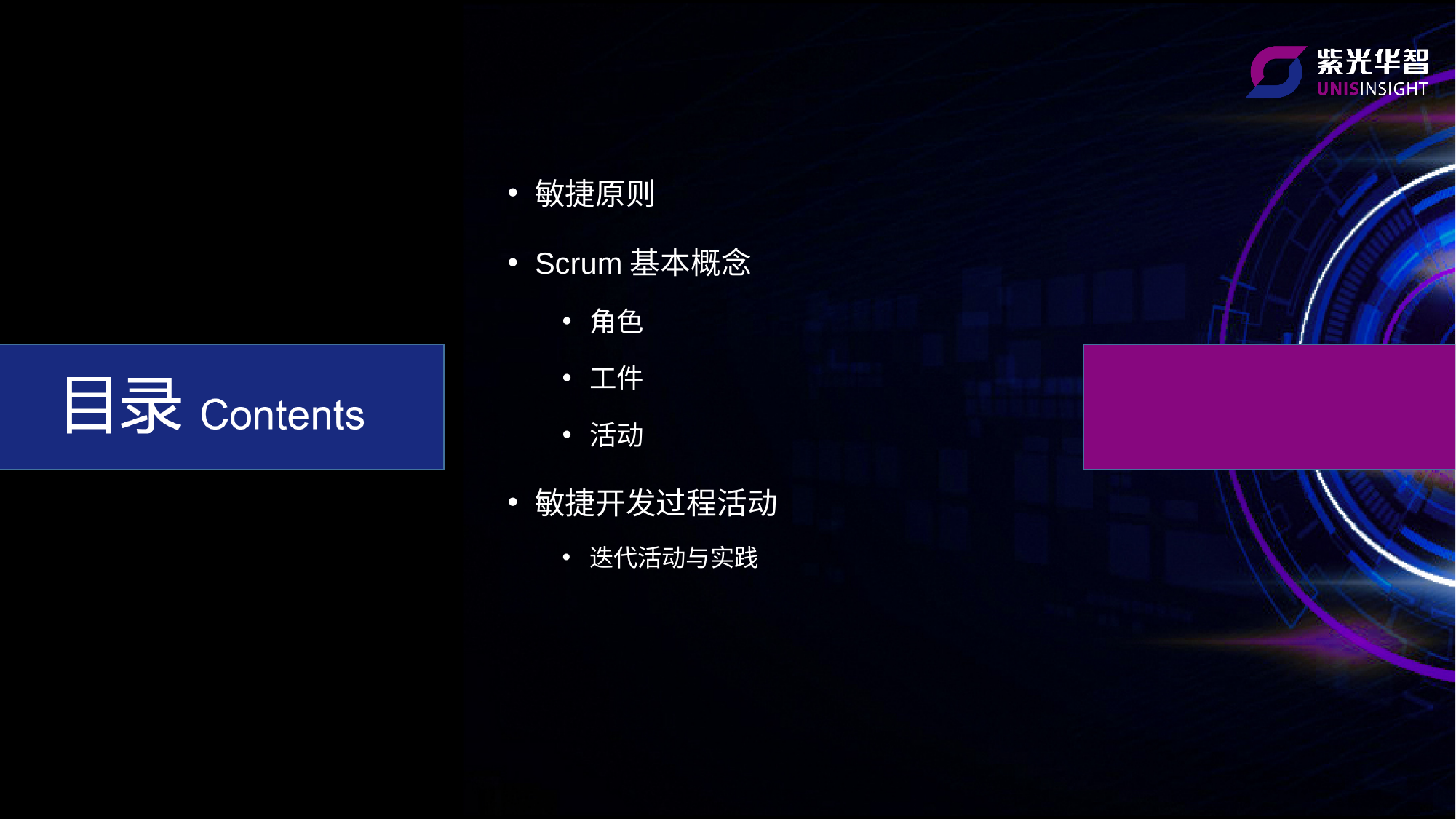

敏捷原则
Scrum基本概念
角色
工件
活动
敏捷开发过程活动
迭代活动与实践